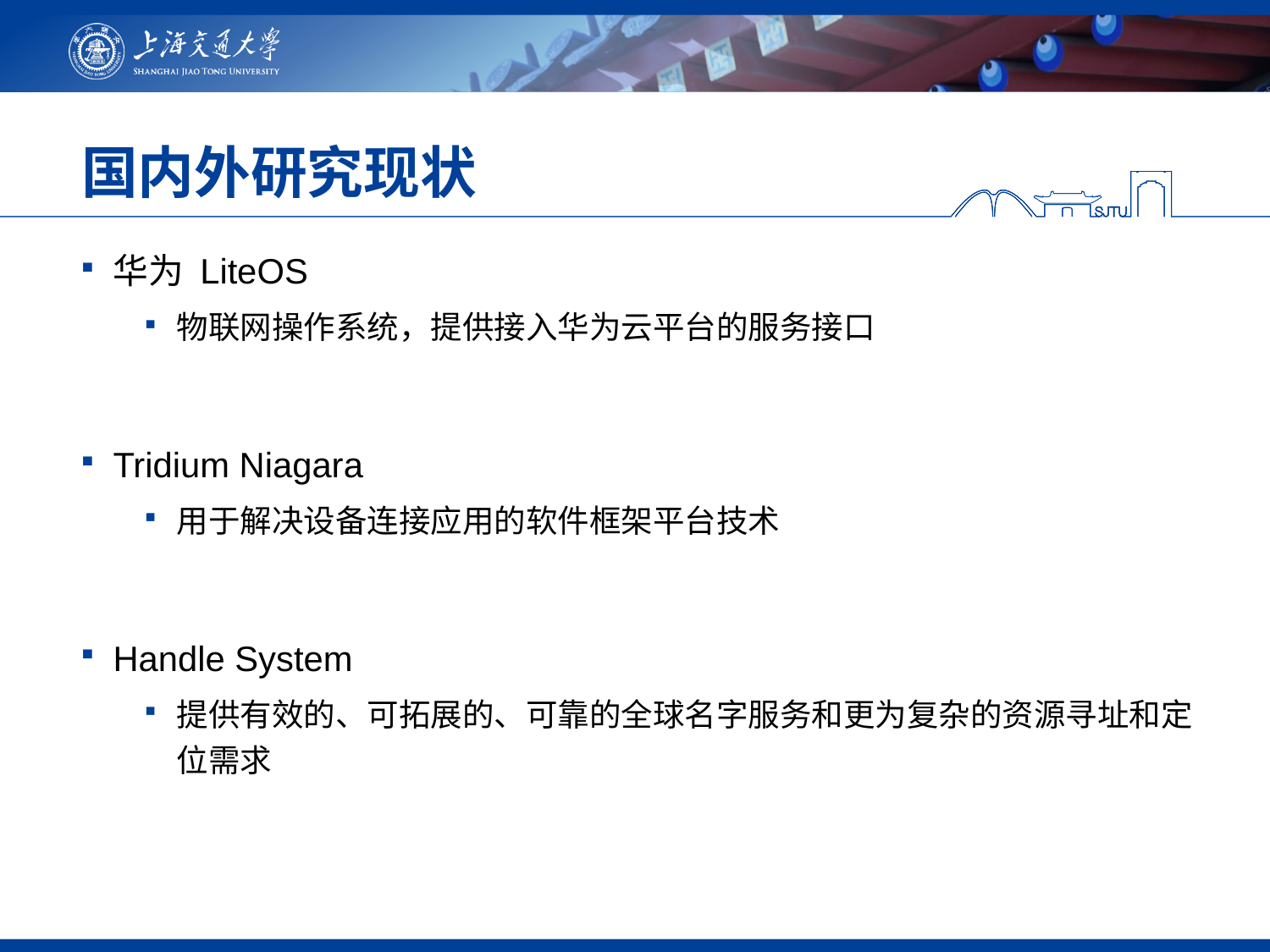

# 国内外研究现状
华为 LiteOS
物联网操作系统，提供接入华为云平台的服务接口

Tridium Niagara
用于解决设备连接应用的软件框架平台技术

Handle System
提供有效的、可拓展的、可靠的全球名字服务和更为复杂的资源寻址和定位需求